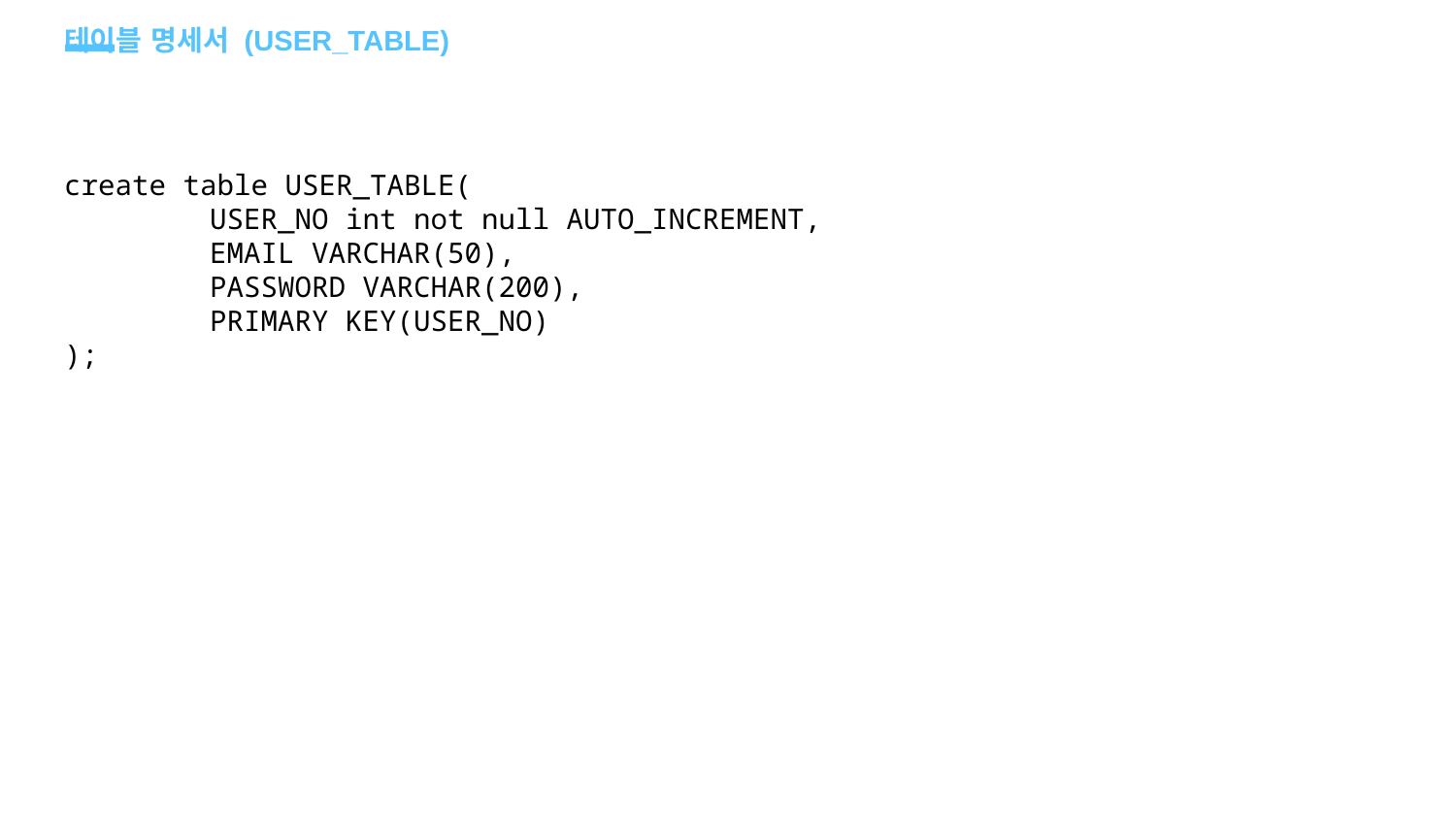

# 테이블 명세서 (USER_TABLE)

create table USER_TABLE(
	USER_NO int not null AUTO_INCREMENT,
	EMAIL VARCHAR(50),
	PASSWORD VARCHAR(200),
    	PRIMARY KEY(USER_NO)
);